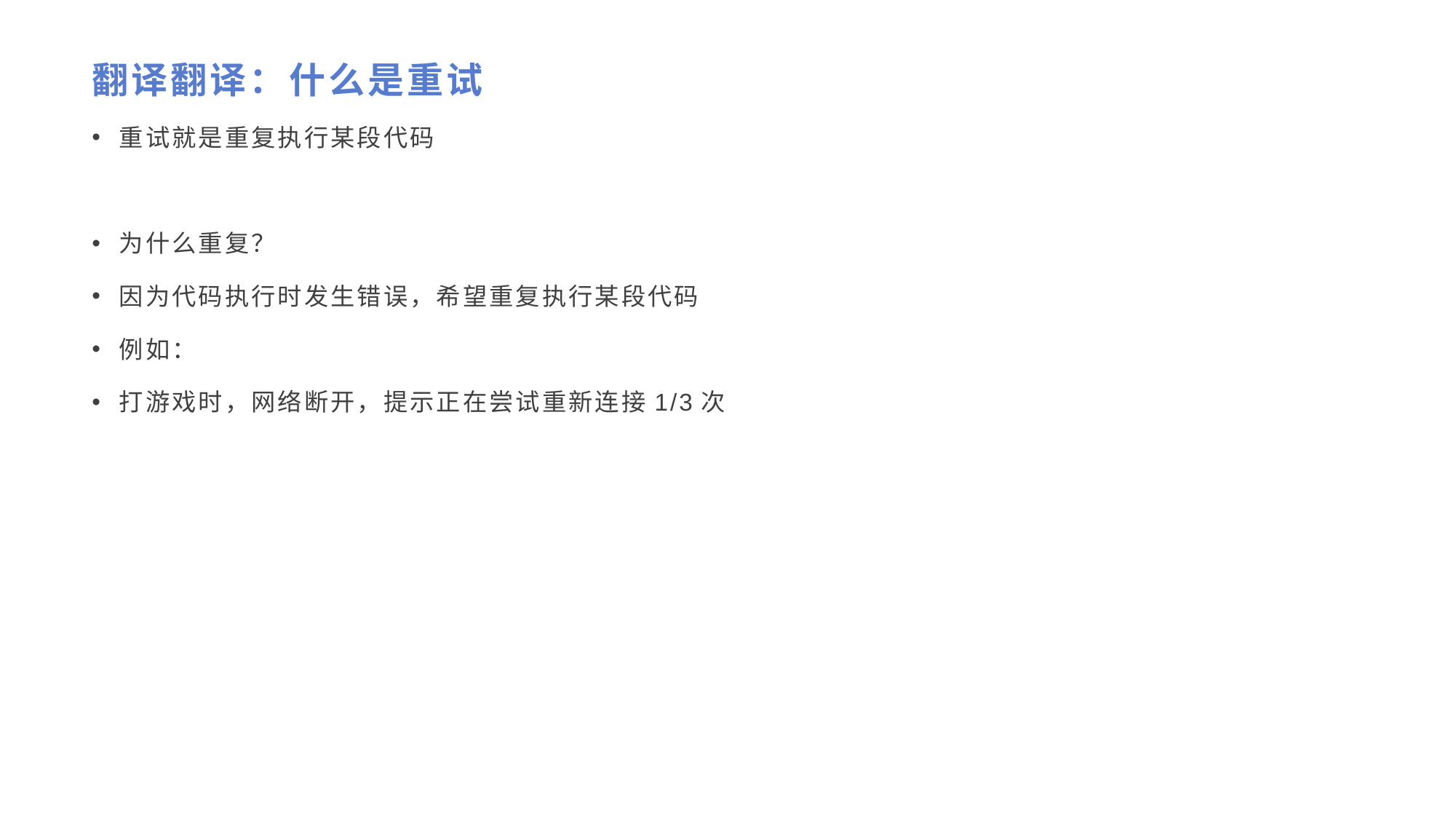

# 翻译翻译：什么是重试
重试就是重复执行某段代码

为什么重复？
因为代码执行时发生错误，希望重复执行某段代码
例如：
打游戏时，网络断开，提示正在尝试重新连接1/3次